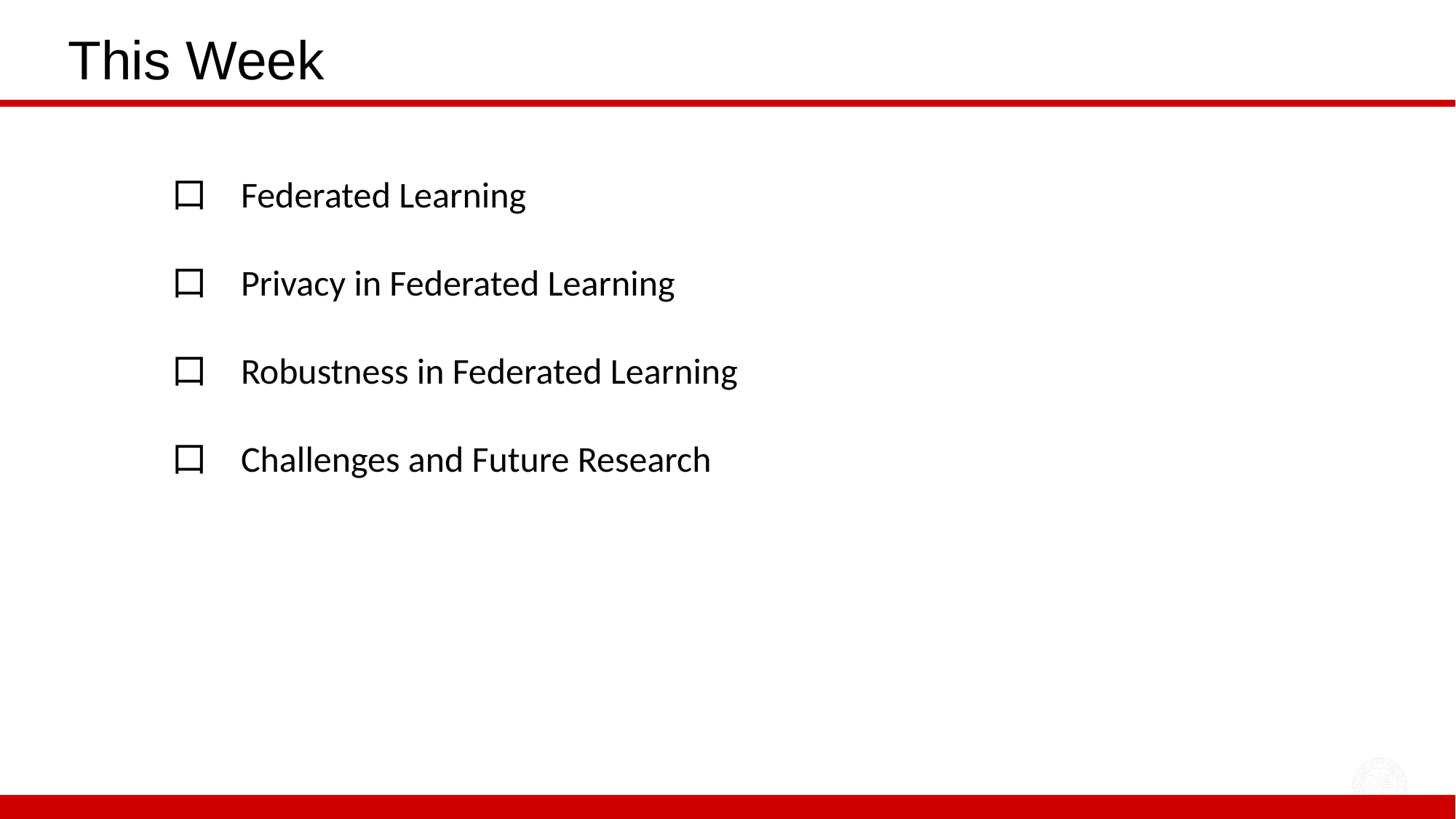

# This Week
口	Federated Learning

口	Privacy in Federated Learning

口	Robustness in Federated Learning

口	Challenges and Future Research